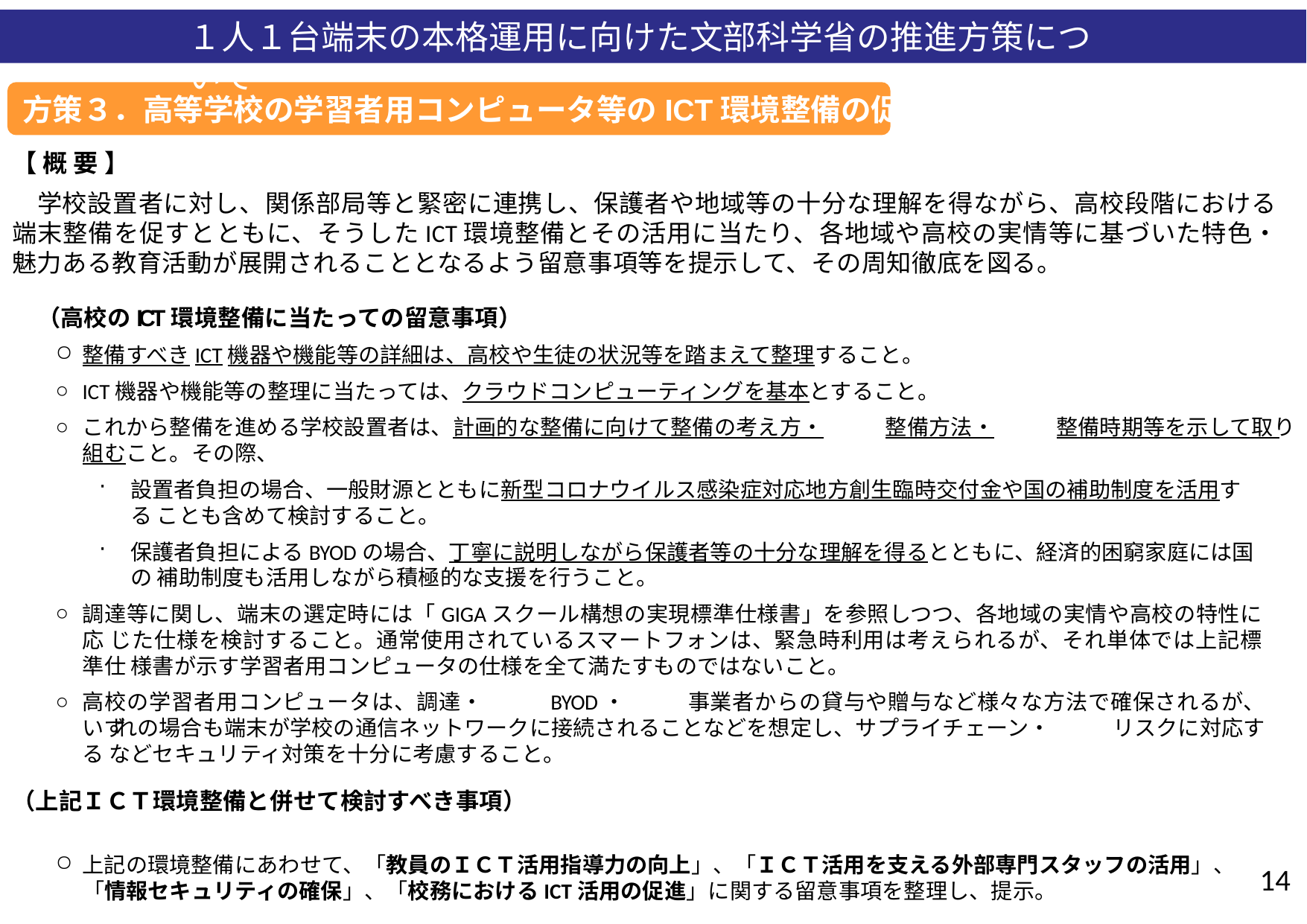

# １人１台端末の本格運用に向けた文部科学省の推進方策について

方策３．高等学校の学習者用コンピュータ等のICT環境整備の促進
【 概要】
学校設置者に対し、関係部局等と緊密に連携し、保護者や地域等の十分な理解を得ながら、高校段階における 端末整備を促すとともに、そうしたICT環境整備とその活用に当たり、各地域や高校の実情等に基づいた特色・ 魅力ある教育活動が展開されることとなるよう留意事項等を提示して、その周知徹底を図る。

（高校のICT環境整備に当たっての留意事項）
整備すべきICT機器や機能等の詳細は、高校や生徒の状況等を踏まえて整理すること。
ICT機器や機能等の整理に当たっては、クラウドコンピューティングを基本とすること。
これから整備を進める学校設置者は、計画的な整備に向けて整備の考え方・整備方法・整備時期等を示して取り 組むこと。その際、
設置者負担の場合、一般財源とともに新型コロナウイルス感染症対応地方創生臨時交付金や国の補助制度を活用する ことも含めて検討すること。
保護者負担によるBYODの場合、丁寧に説明しながら保護者等の十分な理解を得るとともに、経済的困窮家庭には国の 補助制度も活用しながら積極的な支援を行うこと。
調達等に関し、端末の選定時には「GIGAスクール構想の実現標準仕様書」を参照しつつ、各地域の実情や高校の特性に応 じた仕様を検討すること。通常使用されているスマートフォンは、緊急時利用は考えられるが、それ単体では上記標準仕 様書が示す学習者用コンピュータの仕様を全て満たすものではないこと。
高校の学習者用コンピュータは、調達・BYOD・事業者からの貸与や贈与など様々な方法で確保されるが、いず れの場合も端末が学校の通信ネットワークに接続されることなどを想定し、サプライチェーン・リスクに対応する などセキュリティ対策を十分に考慮すること。

（上記ＩＣＴ環境整備と併せて検討すべき事項）
上記の環境整備にあわせて、「教員のＩＣＴ活用指導力の向上」、「ＩＣＴ活用を支える外部専門スタッフの活用」、
「情報セキュリティの確保」、「校務におけるICT活用の促進」に関する留意事項を整理し、提示。
14